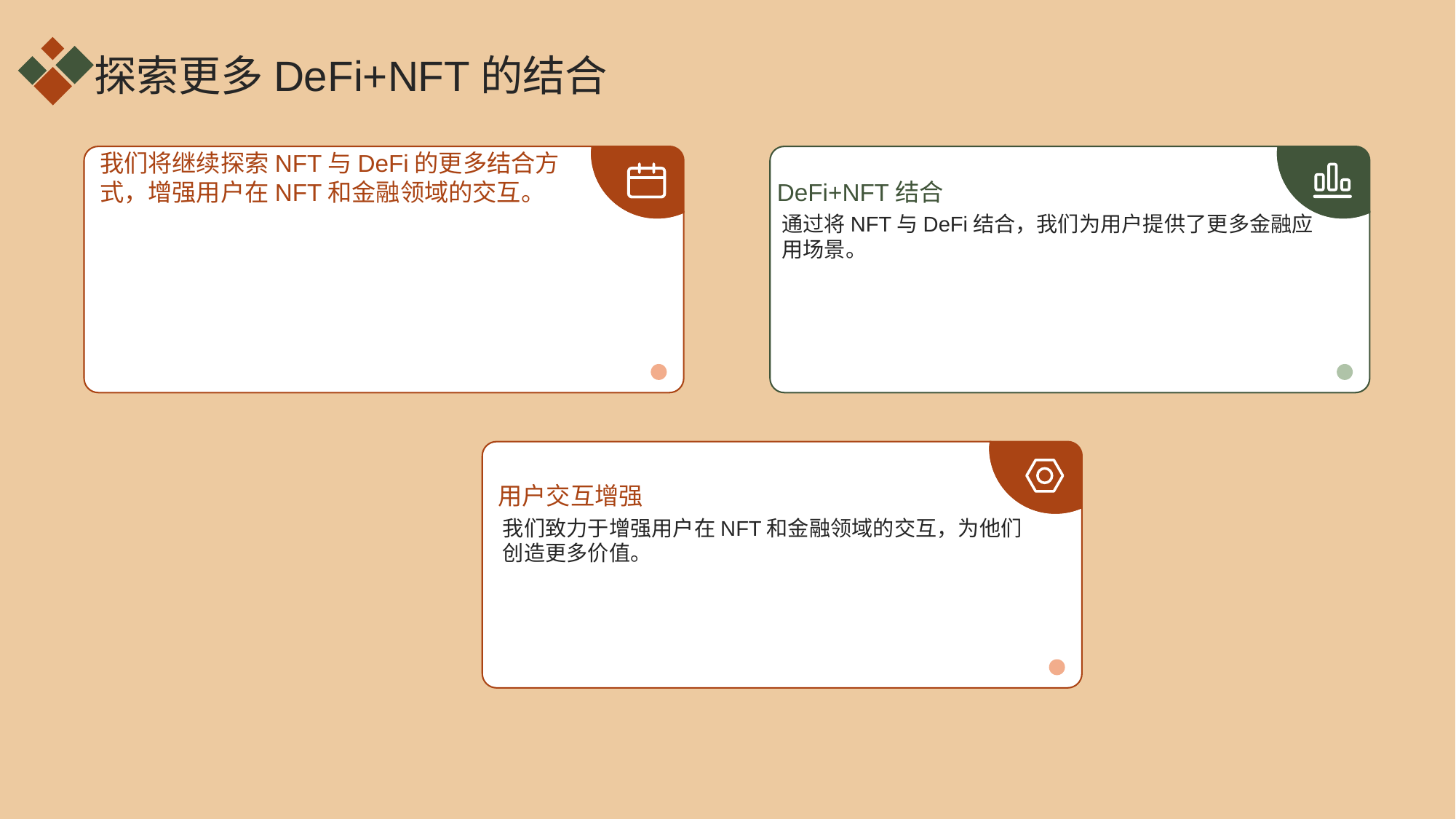

探索更多DeFi+NFT的结合

我们将继续探索NFT与DeFi的更多结合方式，增强用户在NFT和金融领域的交互。
DeFi+NFT结合

通过将NFT与DeFi结合，我们为用户提供了更多金融应用场景。

用户交互增强

我们致力于增强用户在NFT和金融领域的交互，为他们创造更多价值。